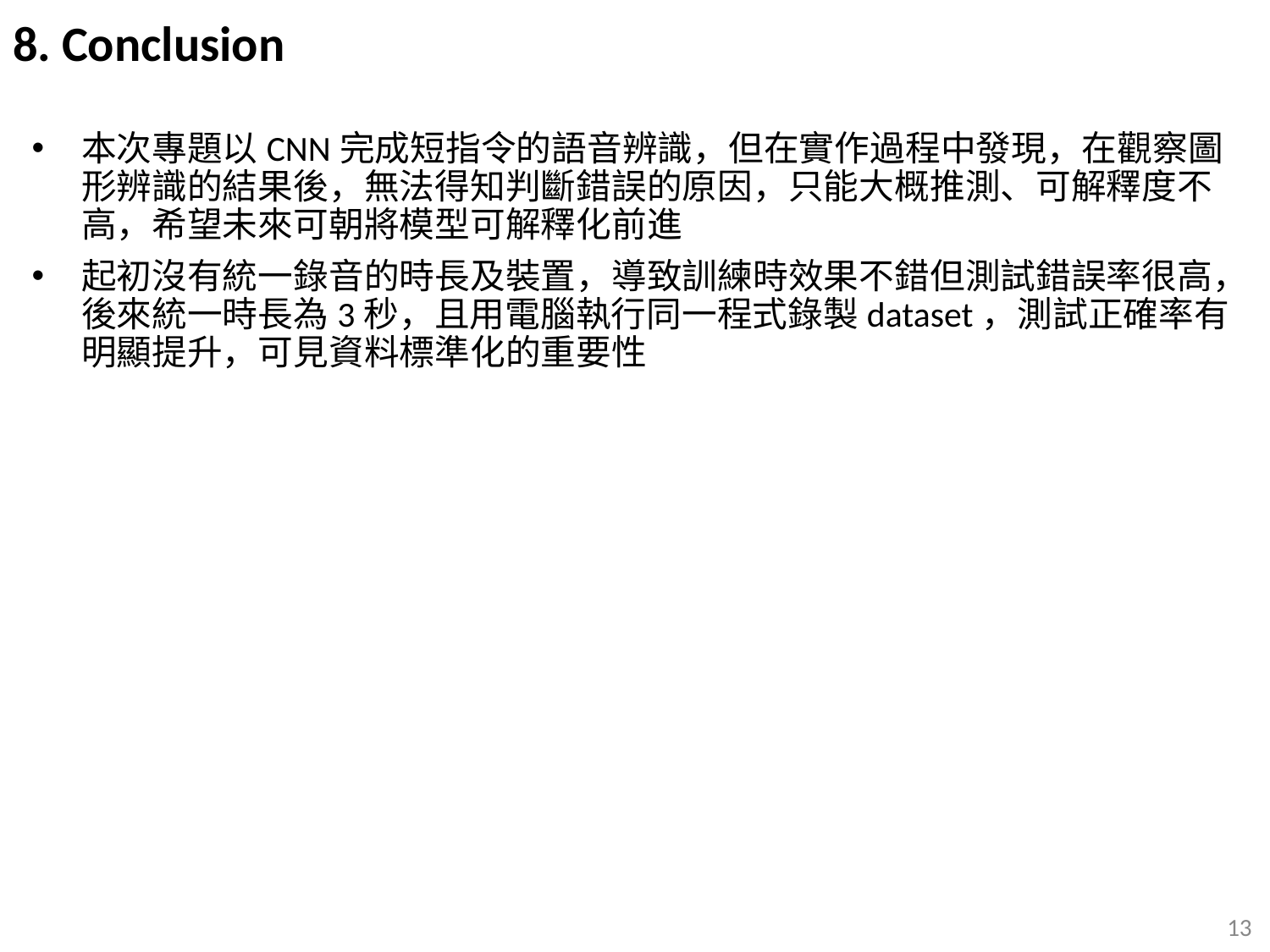

# 8. Conclusion
本次專題以CNN完成短指令的語音辨識，但在實作過程中發現，在觀察圖形辨識的結果後，無法得知判斷錯誤的原因，只能大概推測、可解釋度不高，希望未來可朝將模型可解釋化前進
起初沒有統一錄音的時長及裝置，導致訓練時效果不錯但測試錯誤率很高，後來統一時長為3秒，且用電腦執行同一程式錄製dataset，測試正確率有明顯提升，可見資料標準化的重要性
13